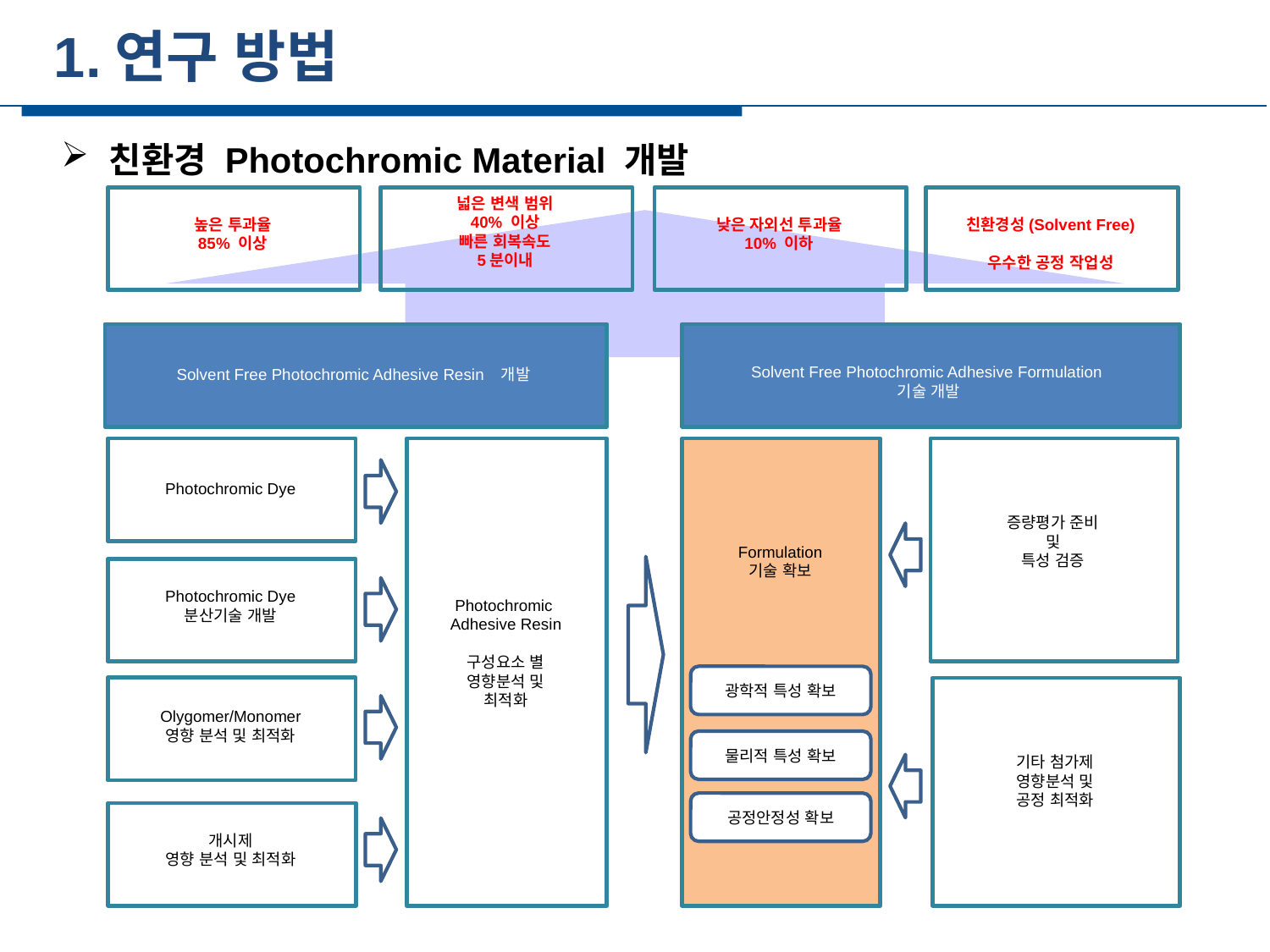

1.연구 방법
세부일정

친환경 Photochromic Material 개발

높은 투과율
85% 이상

넓은 변색 범위
40% 이상
빠른 회복속도
5분이내

낮은 자외선 투과율
10% 이하

친환경성(Solvent Free)

우수한 공정 작업성

Solvent Free Photochromic Adhesive Resin   개발

Solvent Free Photochromic Adhesive Formulation
기술 개발

Photochromic Dye

증량평가 준비
및
특성 검증

Photochromic
Adhesive Resin

구성요소 별
영향분석 및
최적화

Formulation
기술 확보

Photochromic Dye
분산기술 개발

광학적 특성 확보

Olygomer/Monomer
영향 분석 및 최적화

기타 첨가제
영향분석 및
공정 최적화

물리적 특성 확보

공정안정성 확보

개시제
영향 분석 및 최적화